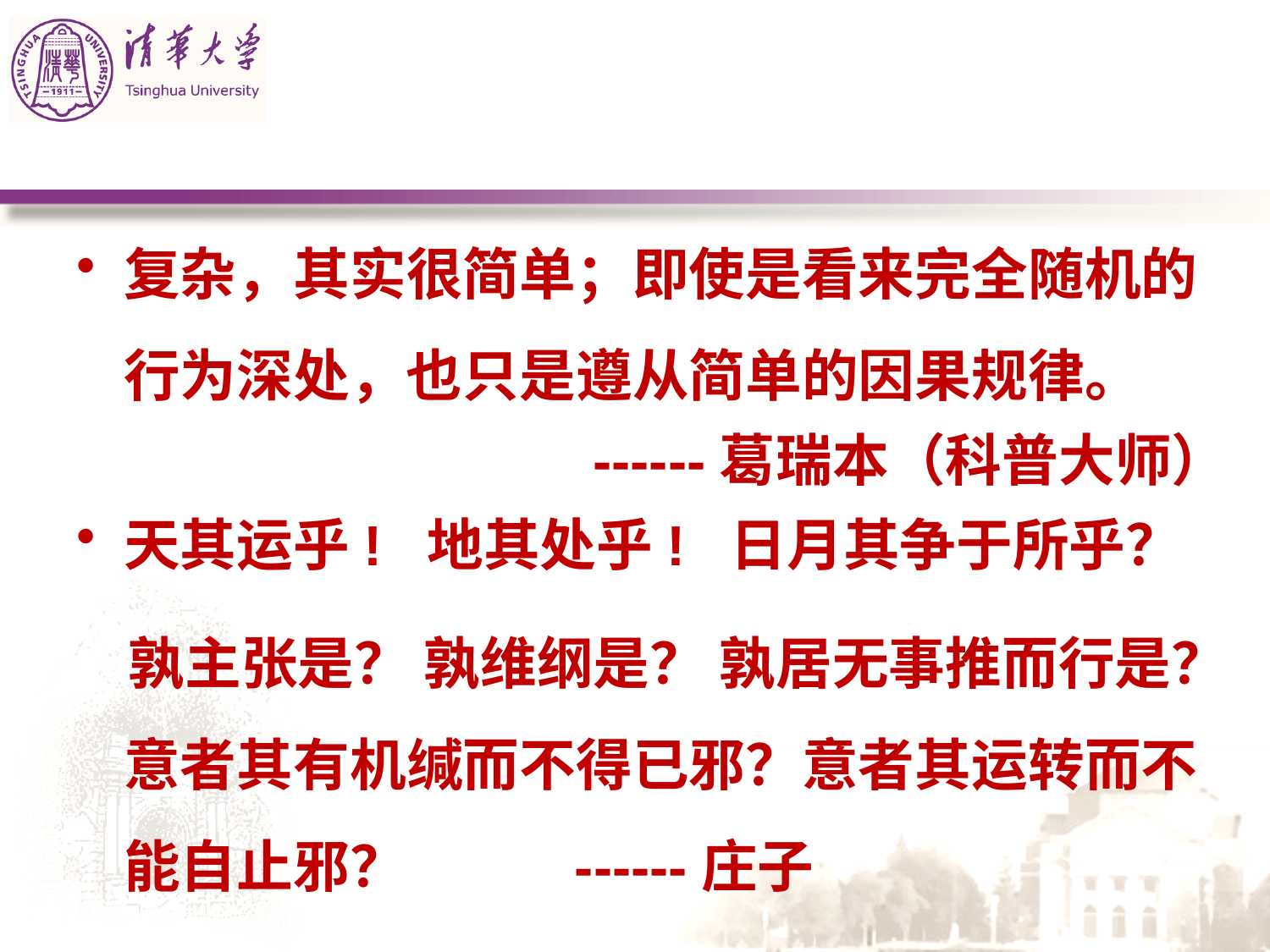

#
复杂，其实很简单；即使是看来完全随机的行为深处，也只是遵从简单的因果规律。
                                 ------葛瑞本（科普大师）
天其运乎!  地其处乎!  日月其争于所乎？
   孰主张是？ 孰维纲是？ 孰居无事推而行是？意者其有机缄而不得已邪？意者其运转而不能自止邪？            ------庄子